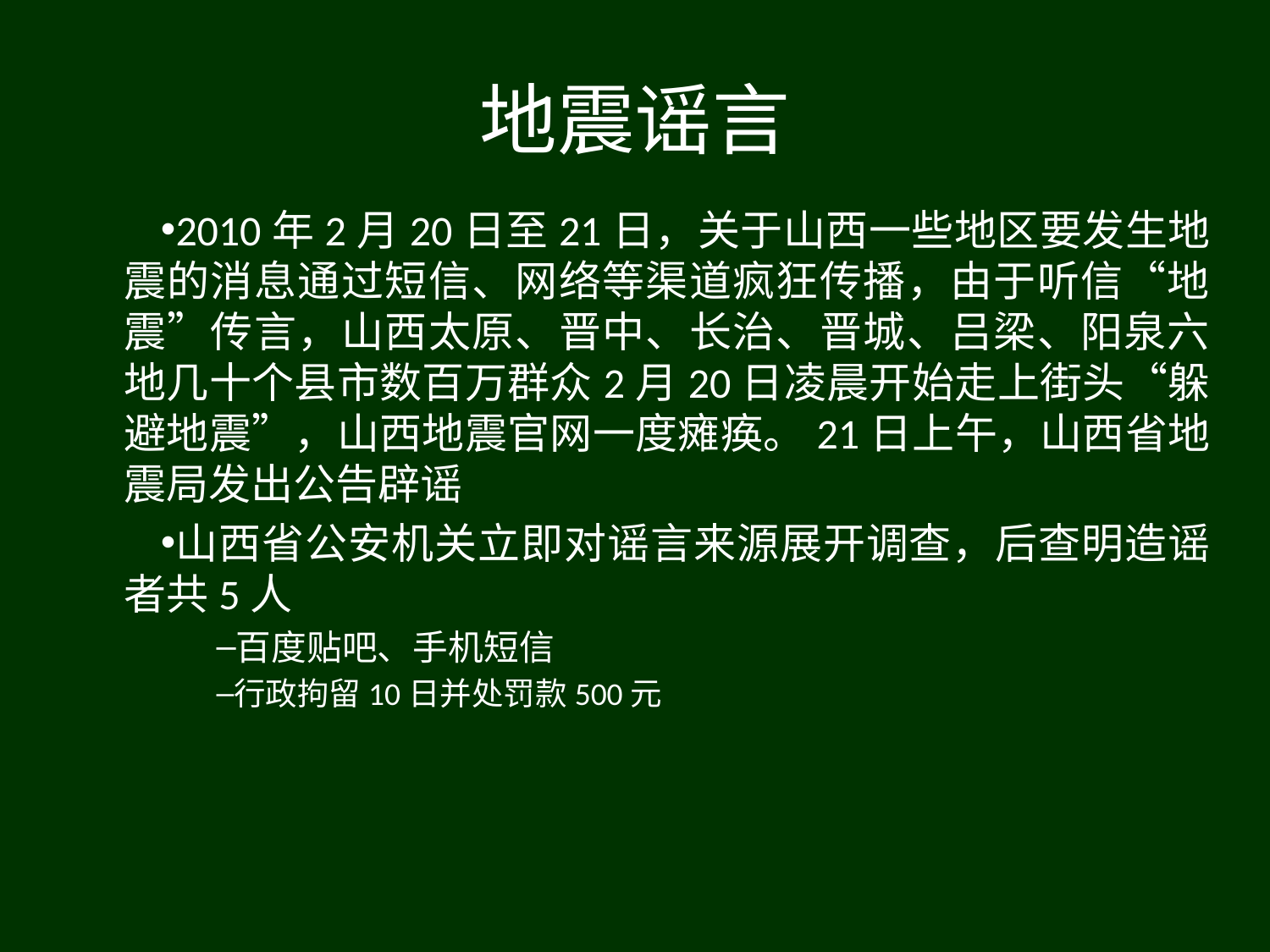

# 地震谣言
2010年2月20日至21日，关于山西一些地区要发生地震的消息通过短信、网络等渠道疯狂传播，由于听信“地震”传言，山西太原、晋中、长治、晋城、吕梁、阳泉六地几十个县市数百万群众2月20日凌晨开始走上街头“躲避地震”，山西地震官网一度瘫痪。21日上午，山西省地震局发出公告辟谣
山西省公安机关立即对谣言来源展开调查，后查明造谣者共5人
百度贴吧、手机短信
行政拘留10日并处罚款500元